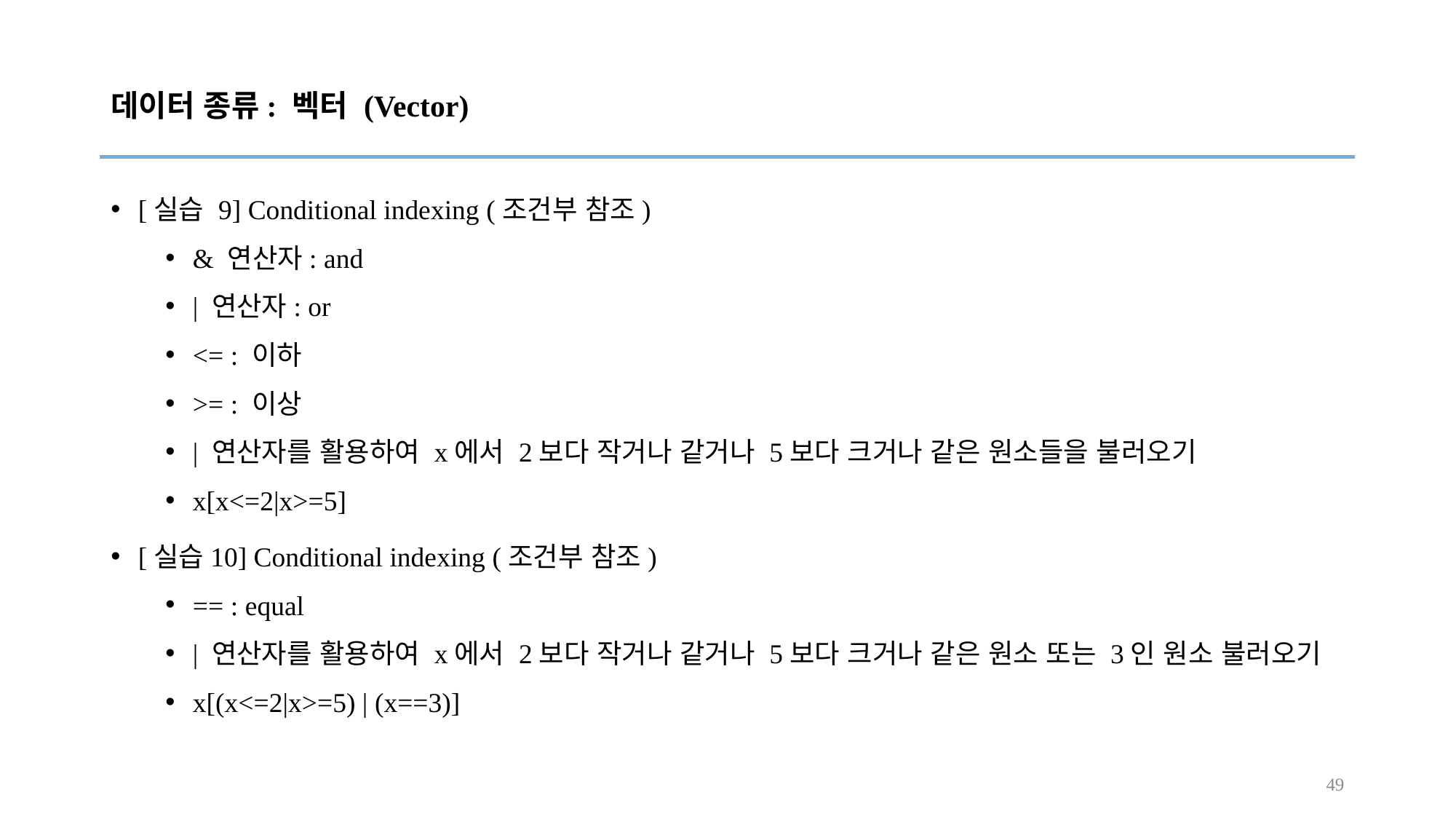

# 데이터 종류: 벡터 (Vector)
[실습 9] Conditional indexing (조건부 참조)
& 연산자: and
| 연산자: or
<= : 이하
>= : 이상
| 연산자를 활용하여 x에서 2보다 작거나 같거나 5보다 크거나 같은 원소들을 불러오기
x[x<=2|x>=5]
[실습10] Conditional indexing (조건부 참조)
== : equal
| 연산자를 활용하여 x에서 2보다 작거나 같거나 5보다 크거나 같은 원소 또는 3인 원소 불러오기
x[(x<=2|x>=5) | (x==3)]
49